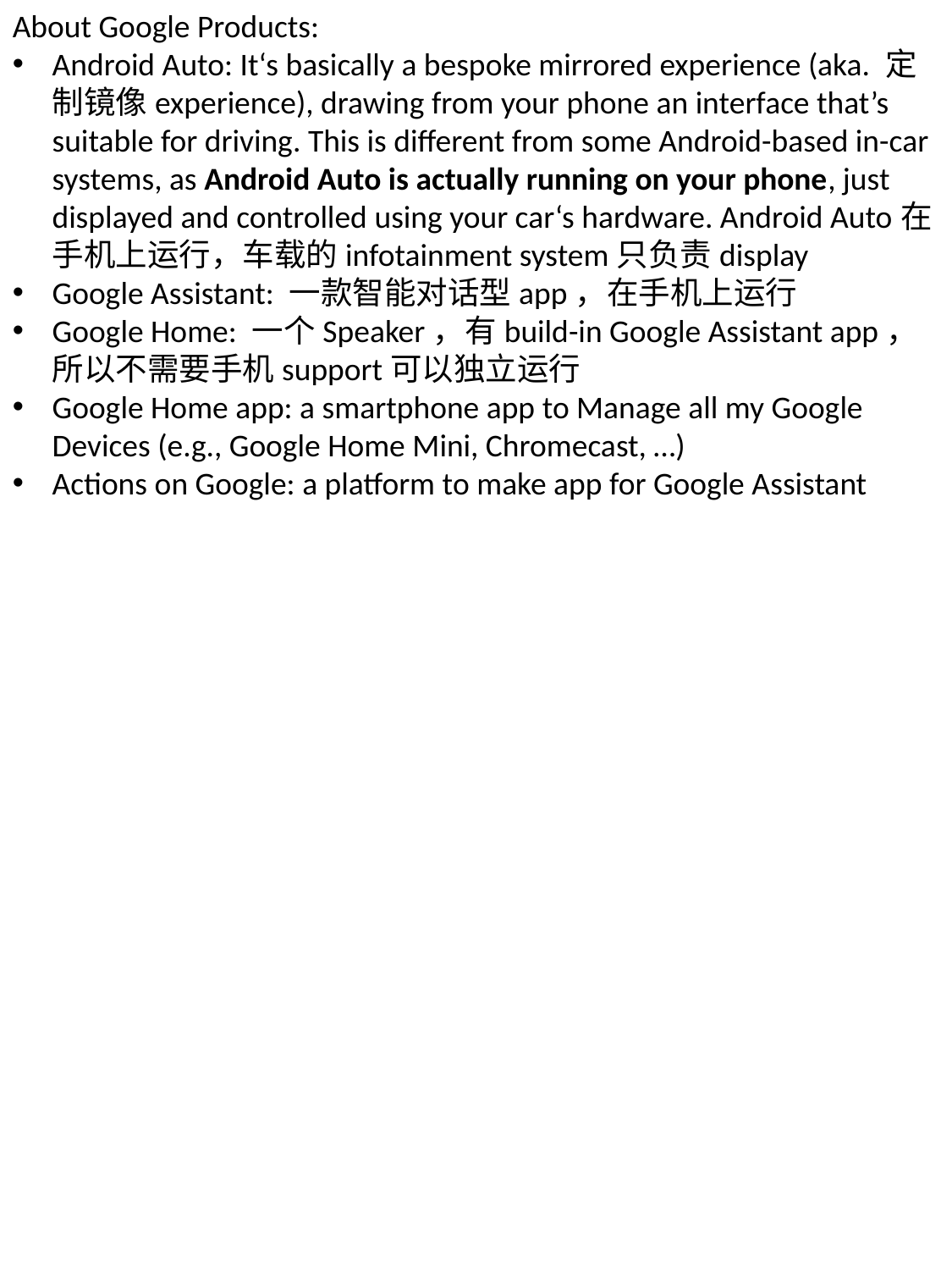

About Google Products:
Android Auto: It‘s basically a bespoke mirrored experience (aka. 定制镜像experience), drawing from your phone an interface that’s suitable for driving. This is different from some Android-based in-car systems, as Android Auto is actually running on your phone, just displayed and controlled using your car‘s hardware. Android Auto在手机上运行，车载的infotainment system只负责display
Google Assistant: 一款智能对话型app，在手机上运行
Google Home: 一个Speaker，有build-in Google Assistant app，所以不需要手机support可以独立运行
Google Home app: a smartphone app to Manage all my Google Devices (e.g., Google Home Mini, Chromecast, …)
Actions on Google: a platform to make app for Google Assistant